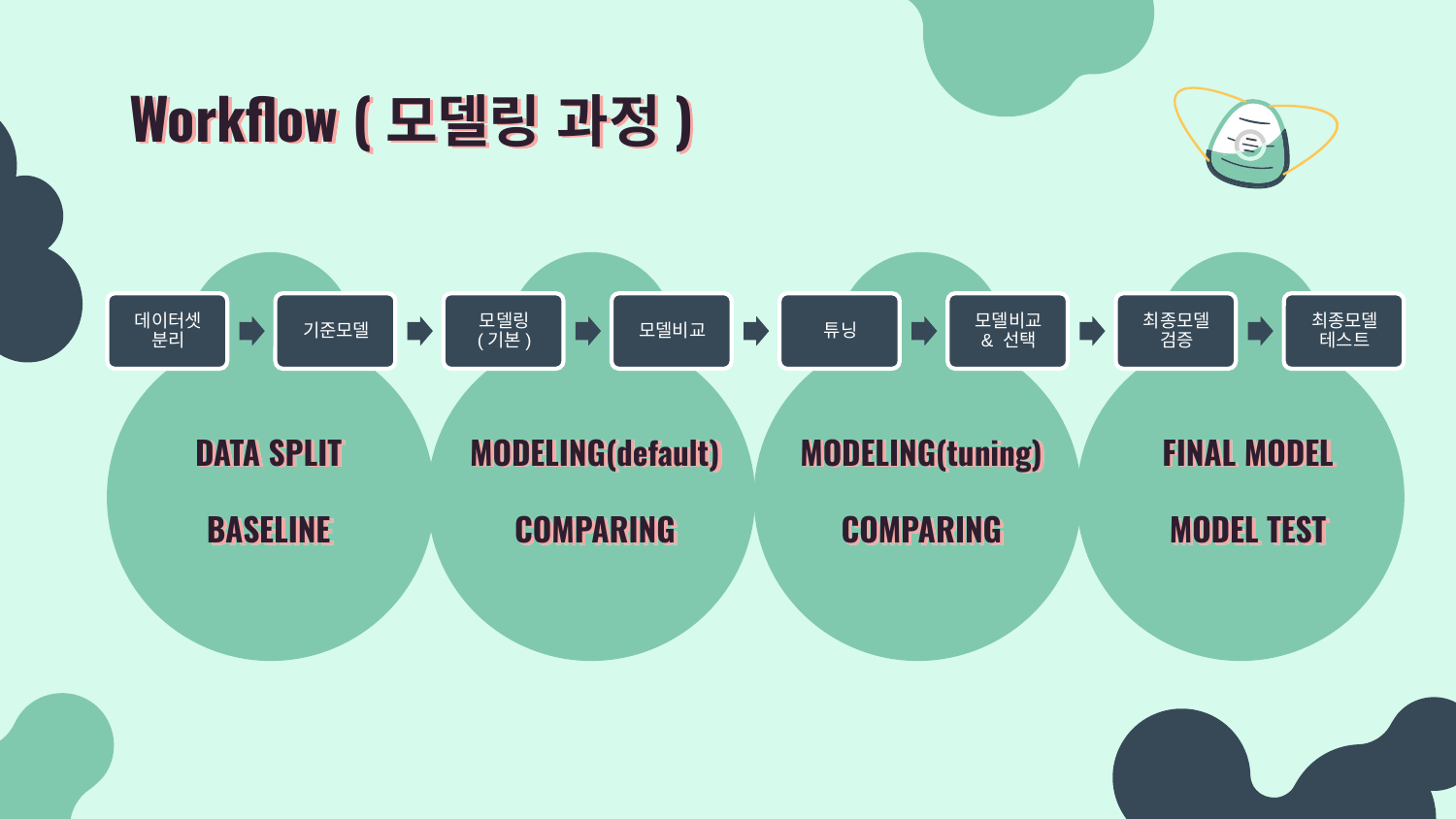

# Workflow (모델링 과정)

데이터셋
분리

기준모델

모델링
(기본)

모델비교

튜닝

모델비교
& 선택

최종모델
검증

최종모델
테스트
DATA SPLIT

BASELINE
MODELING(default)
COMPARING
MODELING(tuning)
COMPARING
FINAL MODEL

MODEL TEST